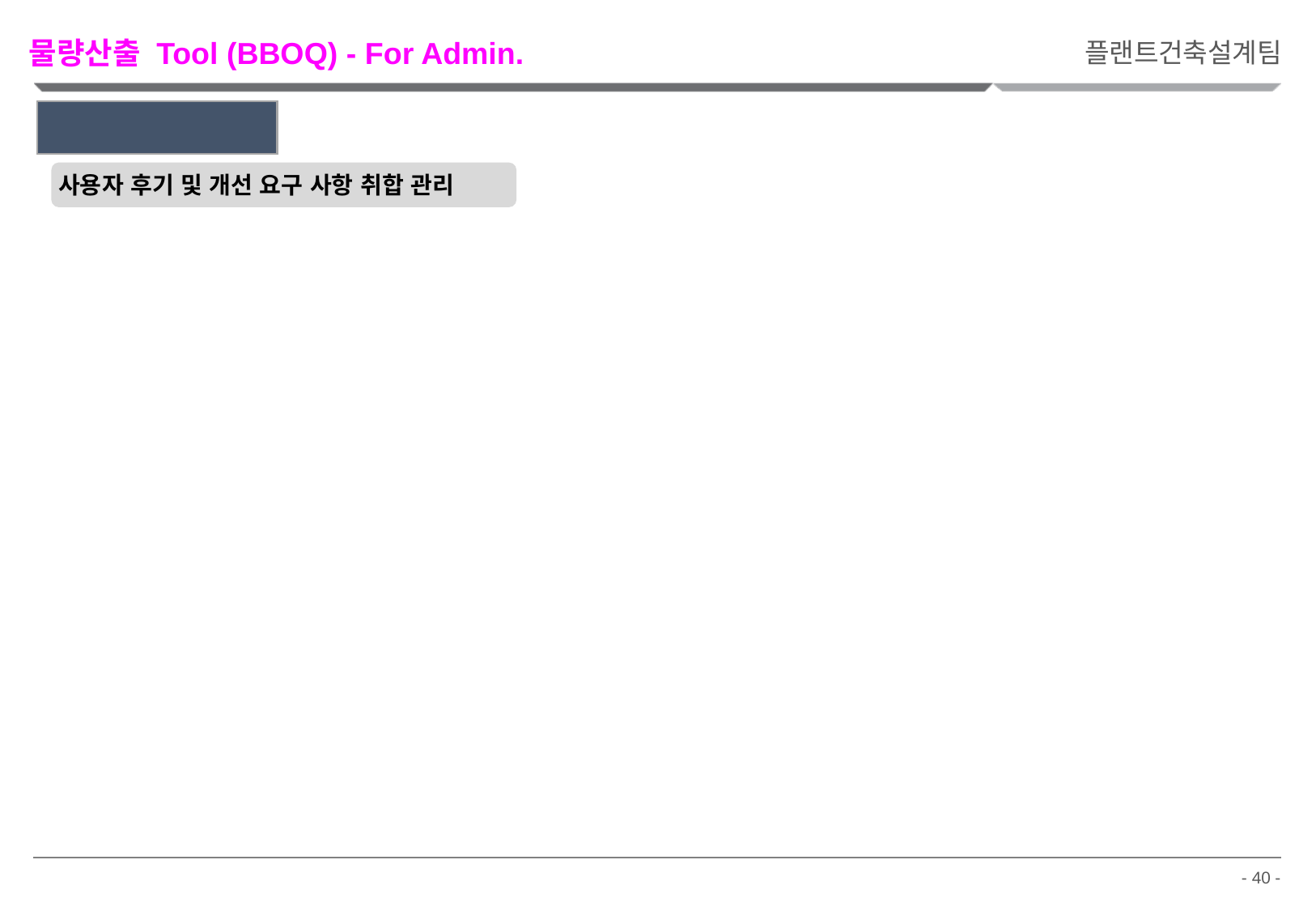

물량산출 Tool (BBOQ) - For Admin.
플랜트건축설계팀
2. Admin.’s Role
사용자 후기 및 개선 요구 사항 취합 관리